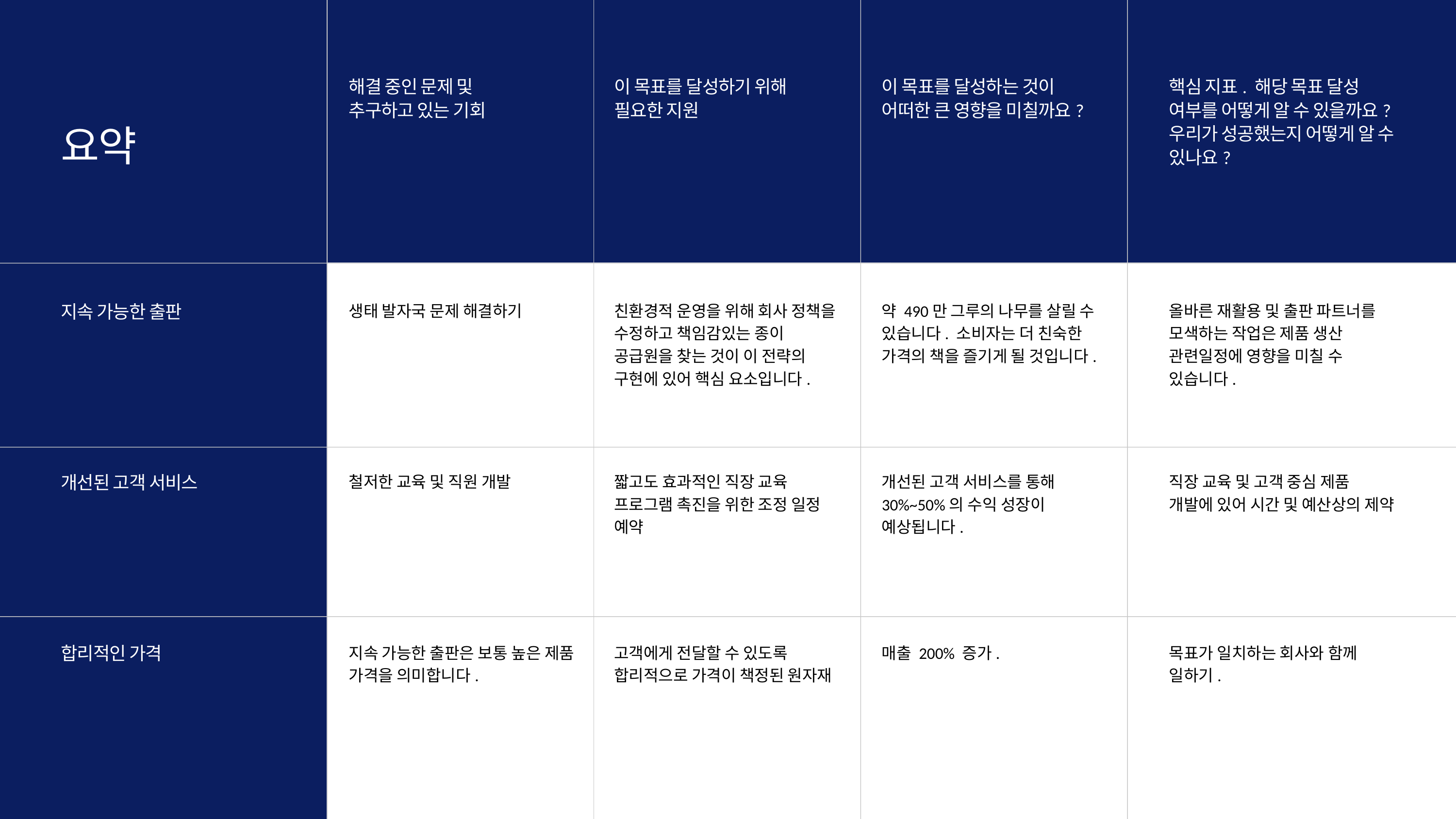

해결 중인 문제 및
추구하고 있는 기회
이 목표를 달성하기 위해
필요한 지원
이 목표를 달성하는 것이
어떠한 큰 영향을 미칠까요?
핵심 지표. 해당 목표 달성
여부를 어떻게 알 수 있을까요? 우리가 성공했는지 어떻게 알 수 있나요?
요약

생태 발자국 문제 해결하기
친환경적 운영을 위해 회사 정책을 수정하고 책임감있는 종이 공급원을 찾는 것이 이 전략의 구현에 있어 핵심 요소입니다.
약 490만 그루의 나무를 살릴 수 있습니다. 소비자는 더 친숙한 가격의 책을 즐기게 될 것입니다.
올바른 재활용 및 출판 파트너를 모색하는 작업은 제품 생산 관련일정에 영향을 미칠 수 있습니다.
지속 가능한 출판

철저한 교육 및 직원 개발
짧고도 효과적인 직장 교육 프로그램 촉진을 위한 조정 일정 예약
개선된 고객 서비스를 통해 30%~50%의 수익 성장이 예상됩니다.
직장 교육 및 고객 중심 제품 개발에 있어 시간 및 예산상의 제약
개선된 고객 서비스

지속 가능한 출판은 보통 높은 제품 가격을 의미합니다.
고객에게 전달할 수 있도록 합리적으로 가격이 책정된 원자재
매출 200% 증가.
목표가 일치하는 회사와 함께 일하기.
합리적인 가격